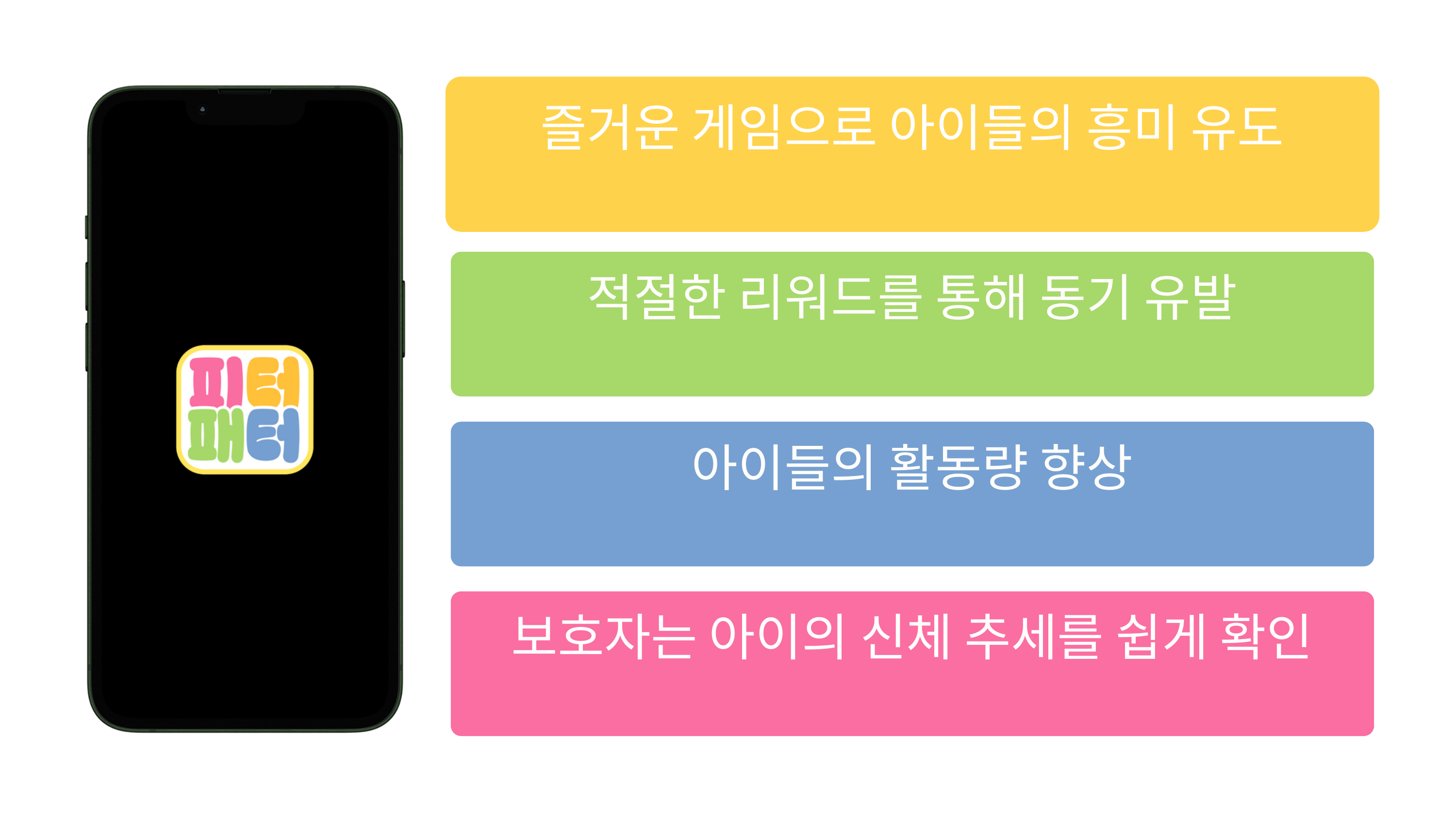

즐거운 게임으로 아이들의 흥미 유도

적절한 리워드를 통해 동기 유발

아이들의 활동량 향상

보호자는 아이의 신체 추세를 쉽게 확인